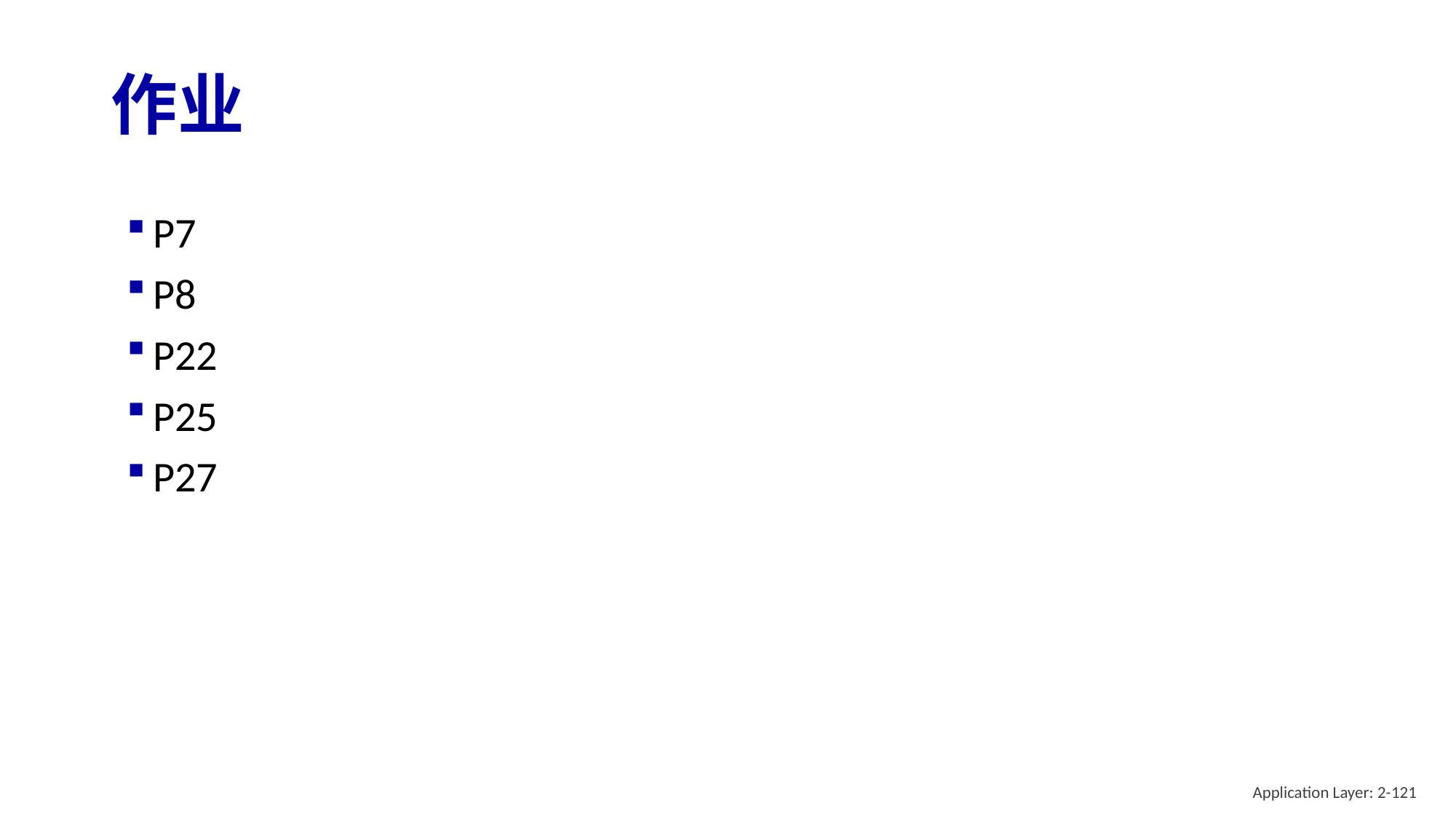

# 作业
P7
P8
P22
P25
P27
Application Layer: 2-121